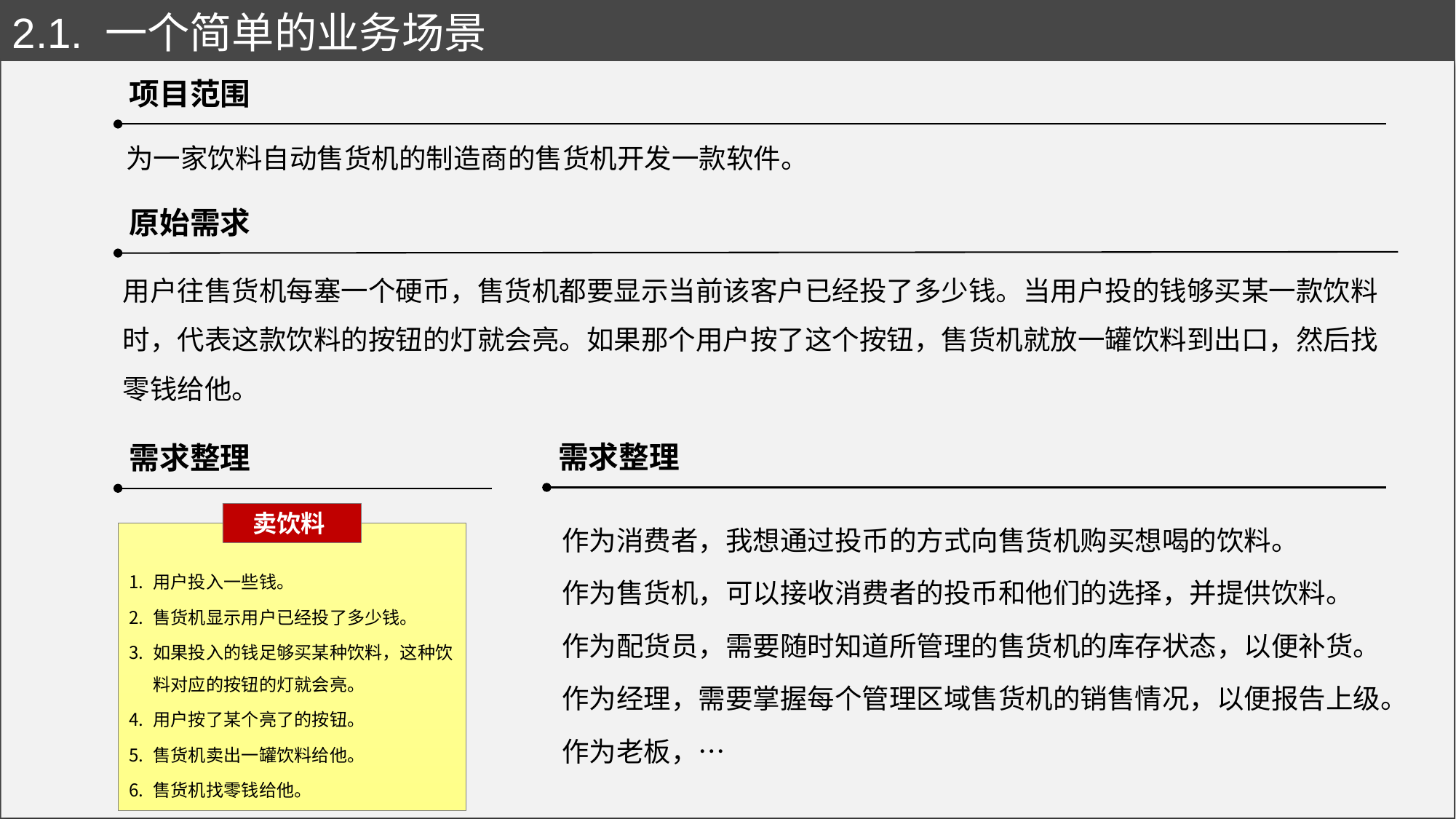

# 2.1. 一个简单的业务场景
项目范围
为一家饮料自动售货机的制造商的售货机开发一款软件。
原始需求
用户往售货机每塞一个硬币，售货机都要显示当前该客户已经投了多少钱。当用户投的钱够买某一款饮料时，代表这款饮料的按钮的灯就会亮。如果那个用户按了这个按钮，售货机就放一罐饮料到出口，然后找零钱给他。
需求整理
需求整理
作为消费者，我想通过投币的方式向售货机购买想喝的饮料。
作为售货机，可以接收消费者的投币和他们的选择，并提供饮料。
作为配货员，需要随时知道所管理的售货机的库存状态，以便补货。
作为经理，需要掌握每个管理区域售货机的销售情况，以便报告上级。
作为老板，…
卖饮料

用户投入一些钱。
售货机显示用户已经投了多少钱。
如果投入的钱足够买某种饮料，这种饮料对应的按钮的灯就会亮。
用户按了某个亮了的按钮。
售货机卖出一罐饮料给他。
售货机找零钱给他。